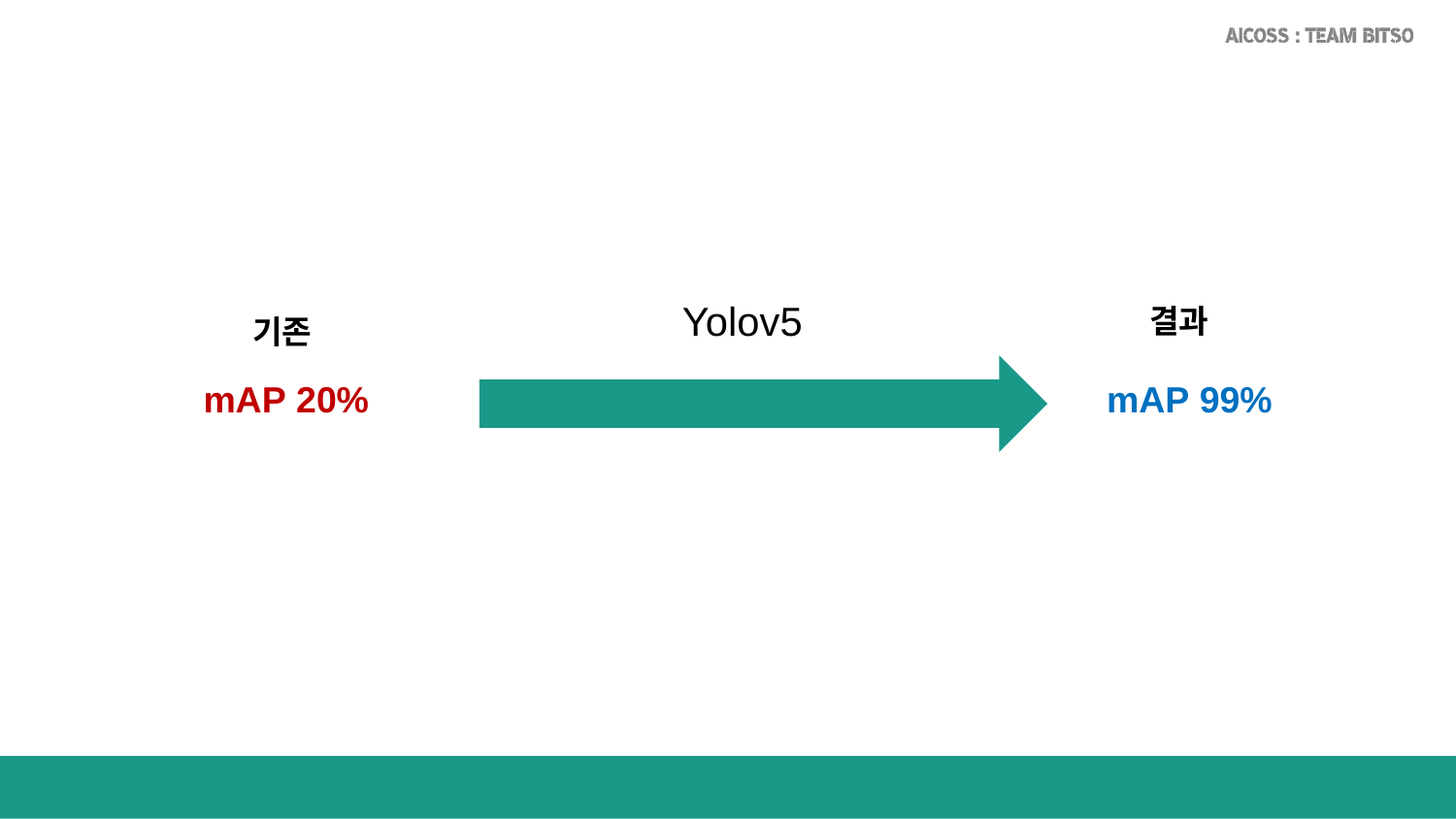

Yolov5
결과
기존
mAP 20%
mAP 99%